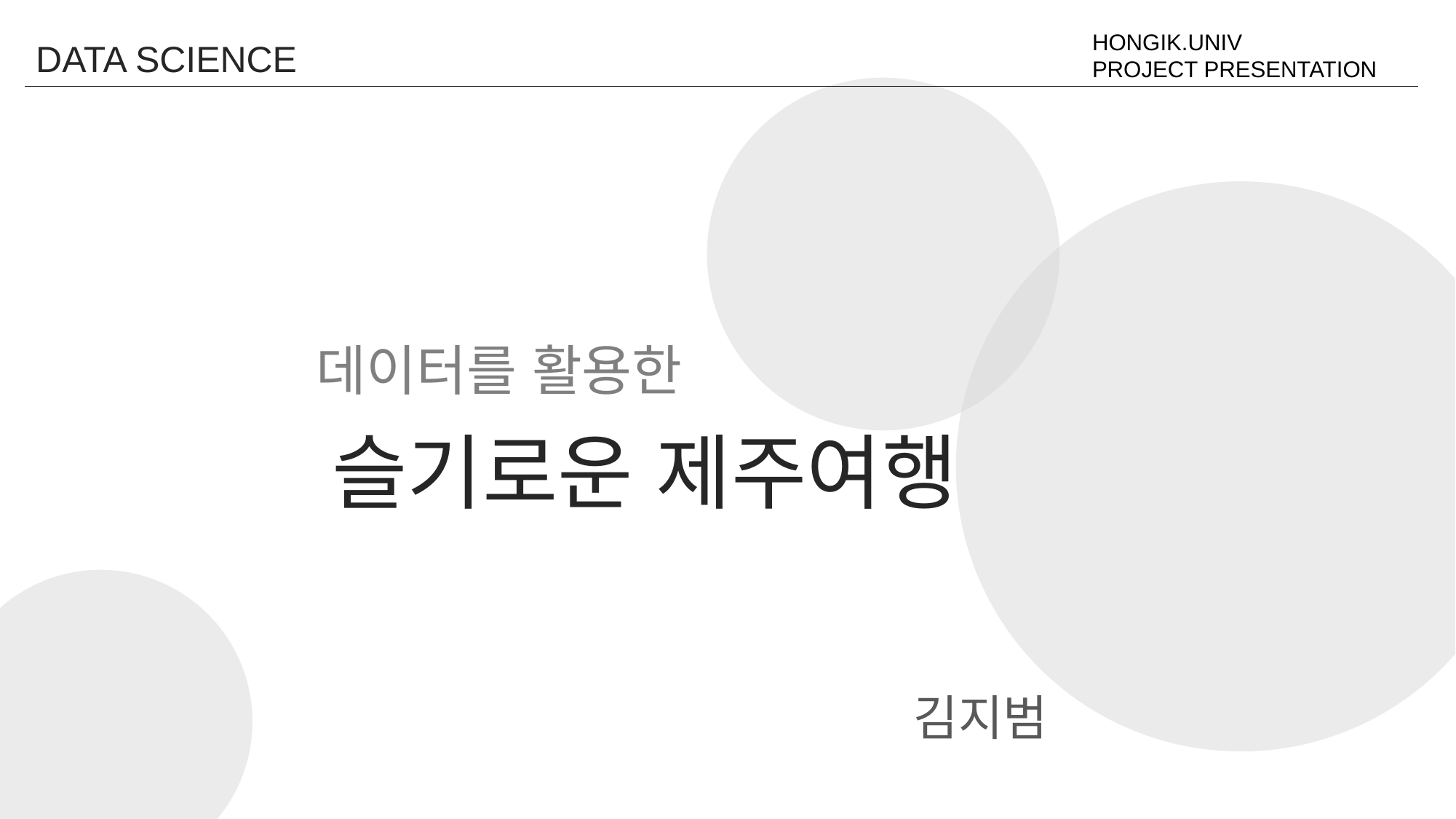

HONGIK.UNIV
PROJECT PRESENTATION
DATA SCIENCE

데이터를 활용한
슬기로운 제주여행

김지범